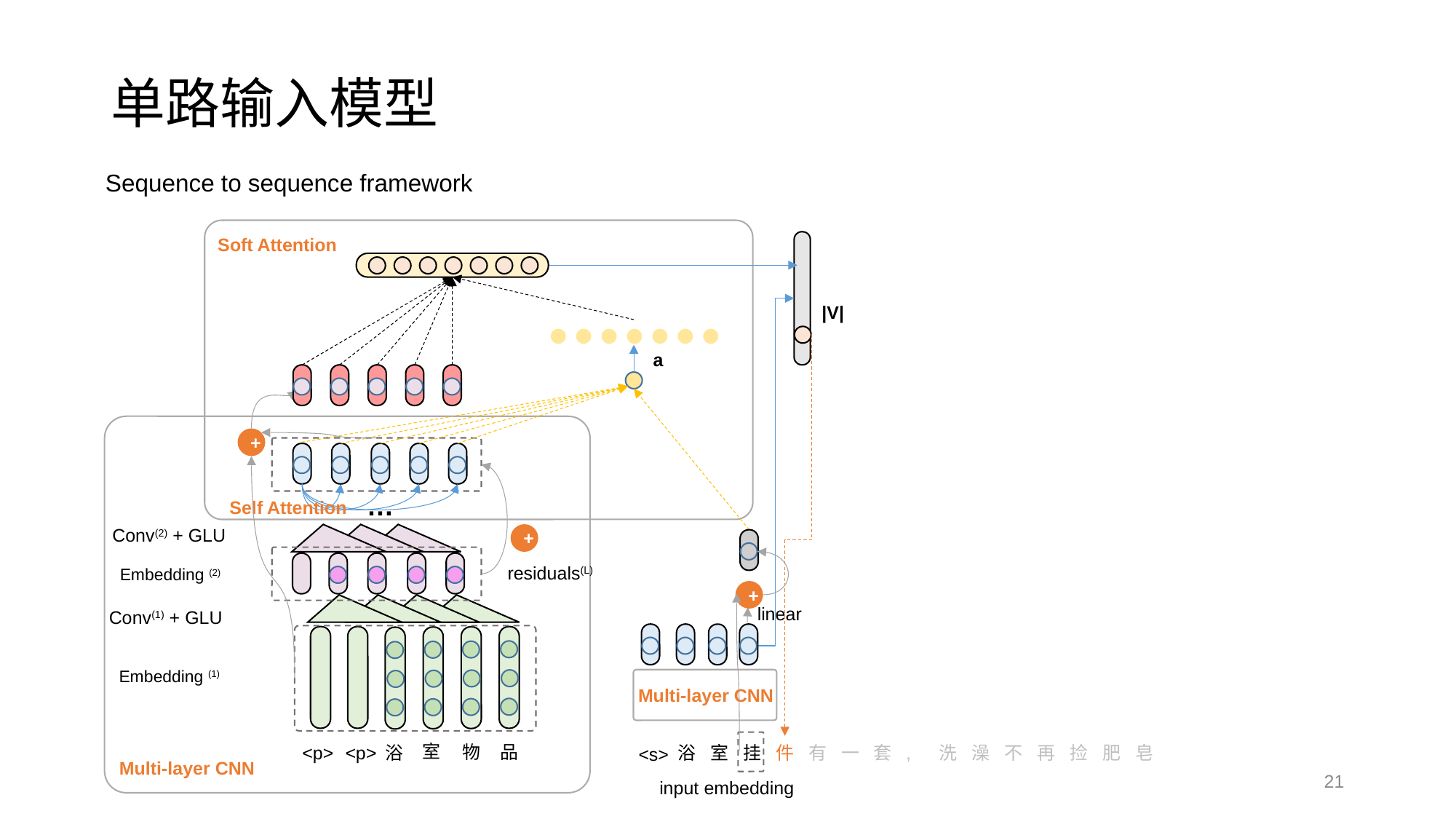

# 单路输入模型
Sequence to sequence framework

Soft Attention

|V|

a

+

…
Self Attention
Conv(2) + GLU
+

residuals(L)
Embedding (2)
+

linear
Conv(1) + GLU

室
物
品
Embedding (1)

Multi-layer CNN

浴
室
挂
件
有
一
套
,
洗
澡
不
再
捡
肥
皂
<p>
<p>
浴
<s>
Multi-layer CNN
21
input embedding